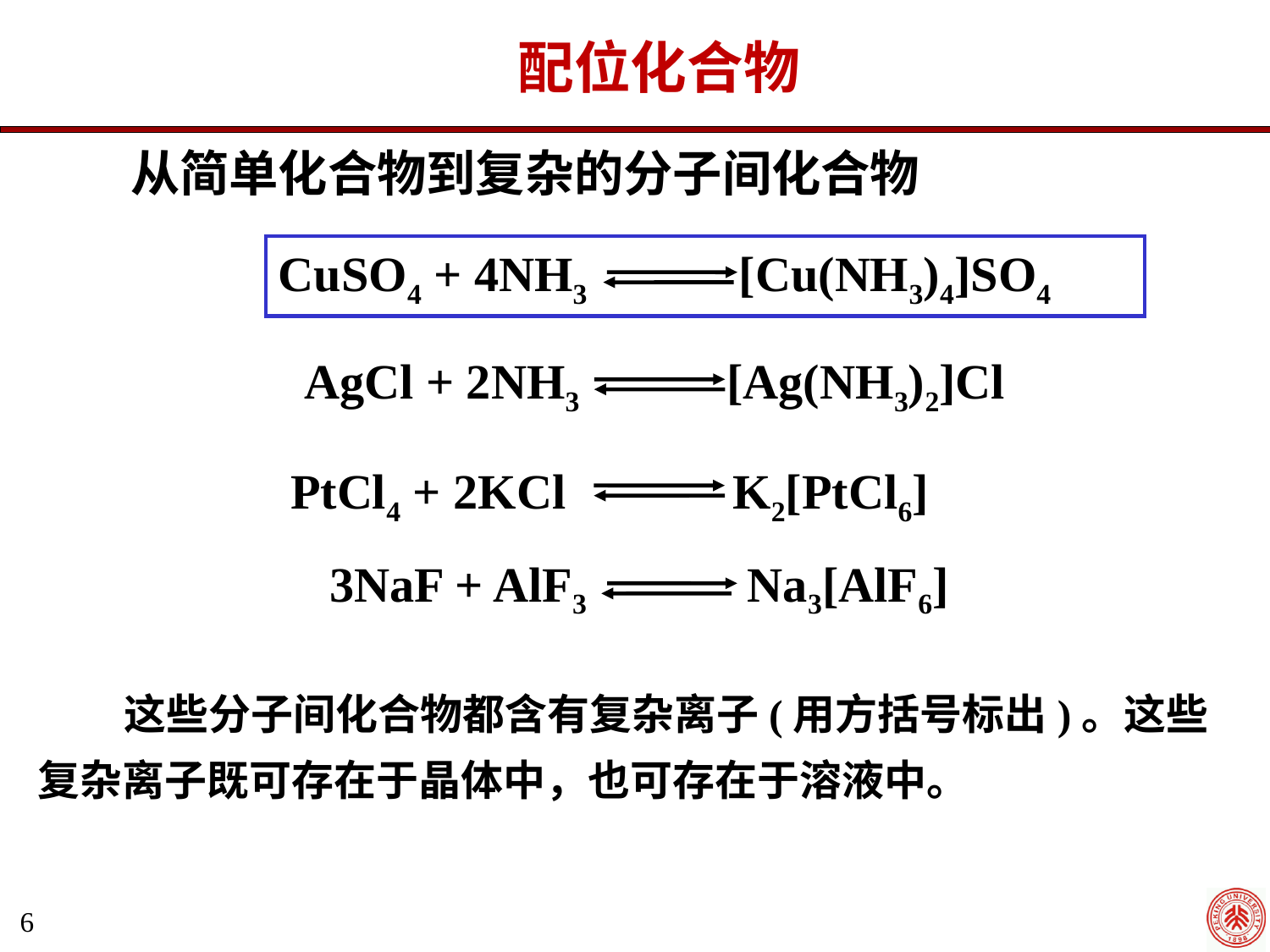

配位化合物

从简单化合物到复杂的分子间化合物
CuSO4 + 4NH3              [Cu(NH3)4]SO4

AgCl + 2NH3            [Ag(NH3)2]Cl

 PtCl4 + 2KCl 	      K2[PtCl6]

 3NaF + AlF3  	    Na3[AlF6]

        这些分子间化合物都含有复杂离子(用方括号标出)。这些复杂离子既可存在于晶体中，也可存在于溶液中。